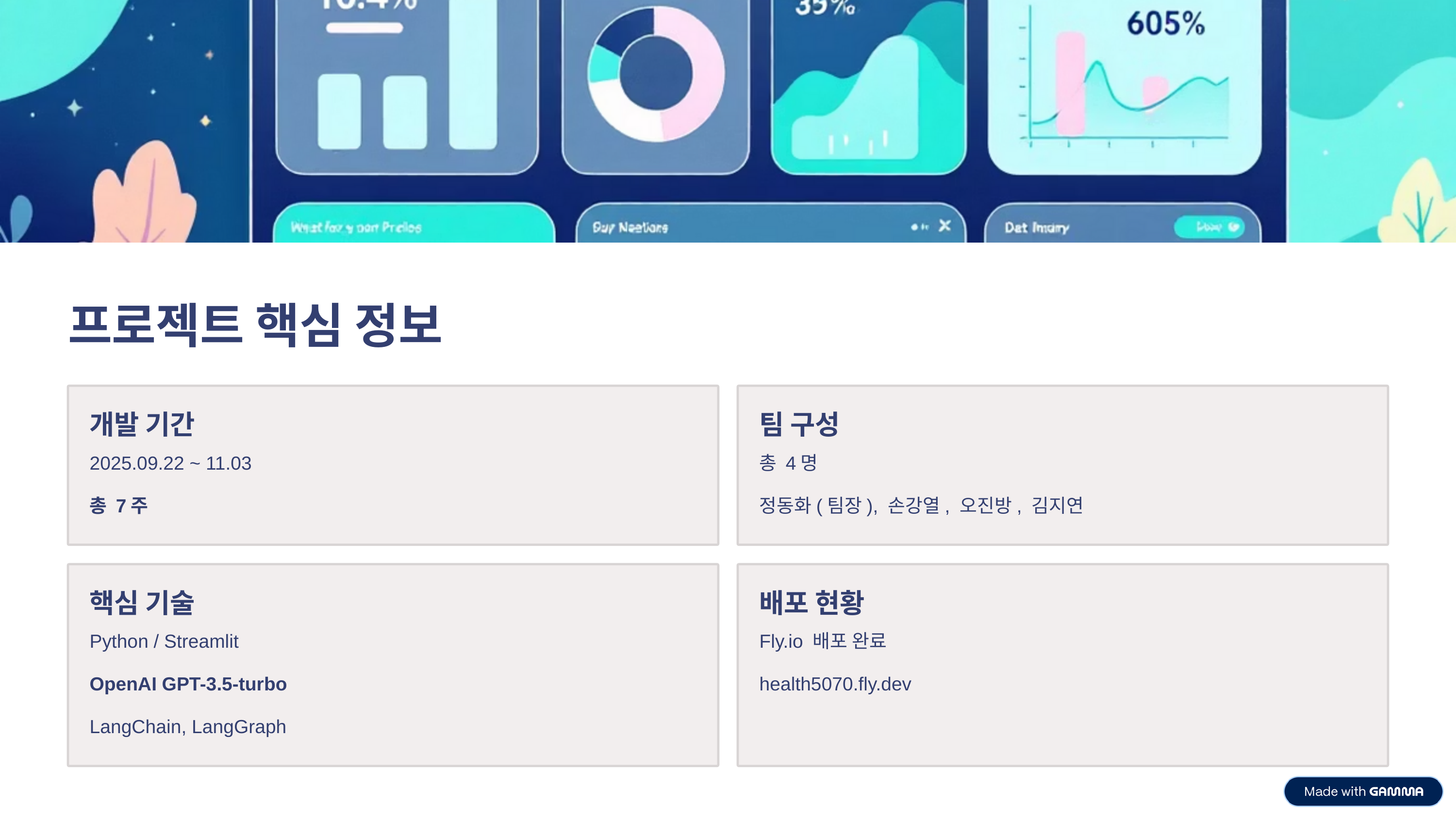

프로젝트 핵심 정보

개발 기간
팀 구성
2025.09.22 ~ 11.03
총 4명
총 7주
정동화(팀장), 손강열, 오진방, 김지연

핵심 기술
배포 현황
Python / Streamlit
Fly.io 배포 완료
OpenAI GPT-3.5-turbo
health5070.fly.dev
LangChain, LangGraph